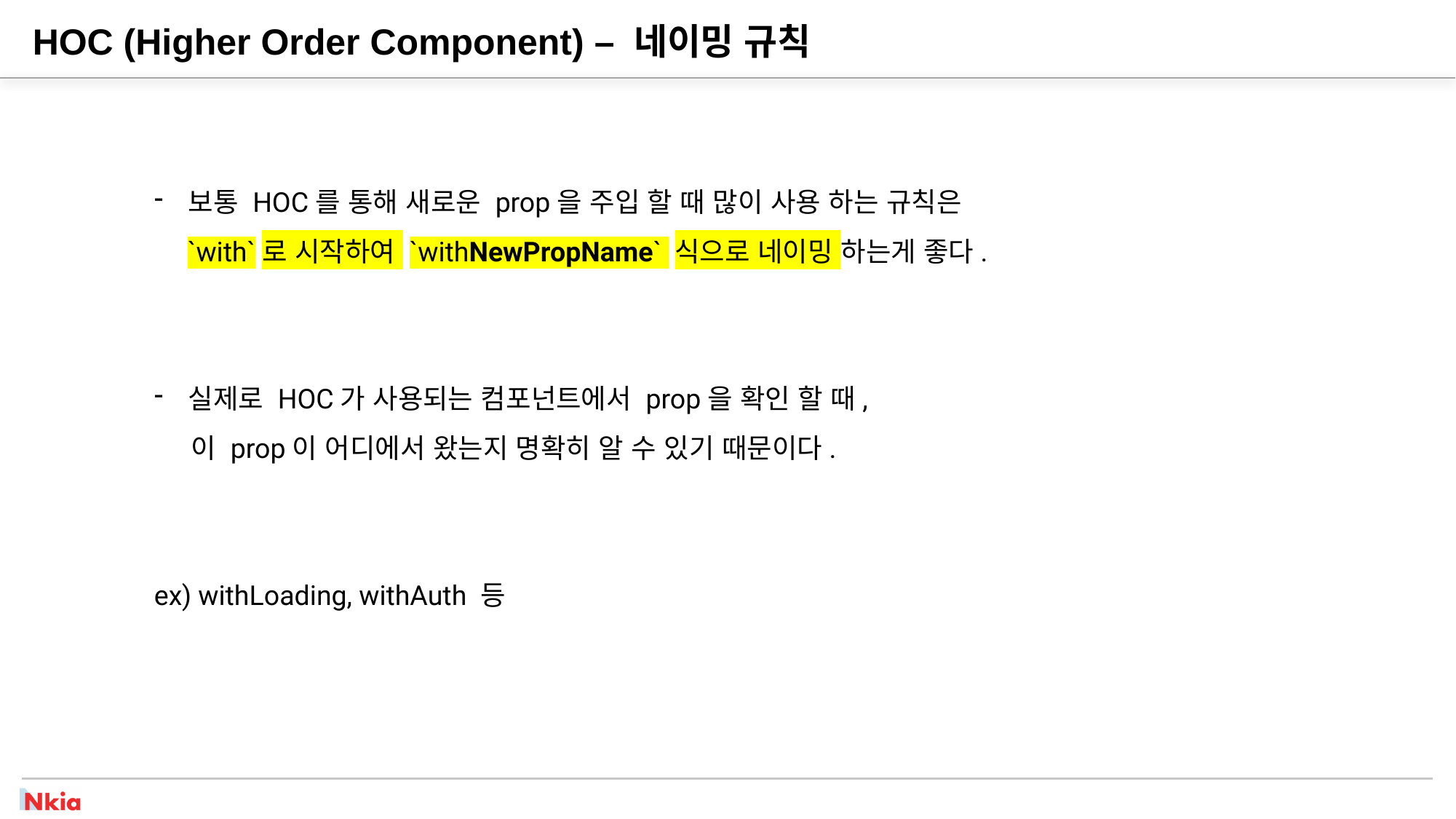

# HOC (Higher Order Component) – 네이밍 규칙
보통 HOC를 통해 새로운 prop을 주입 할 때 많이 사용 하는 규칙은
     `with`로 시작하여 `withNewPropName` 식으로 네이밍 하는게 좋다.

실제로 HOC가 사용되는 컴포넌트에서 prop을 확인 할 때,
    이 prop이 어디에서 왔는지 명확히 알 수 있기 때문이다.

ex) withLoading, withAuth 등